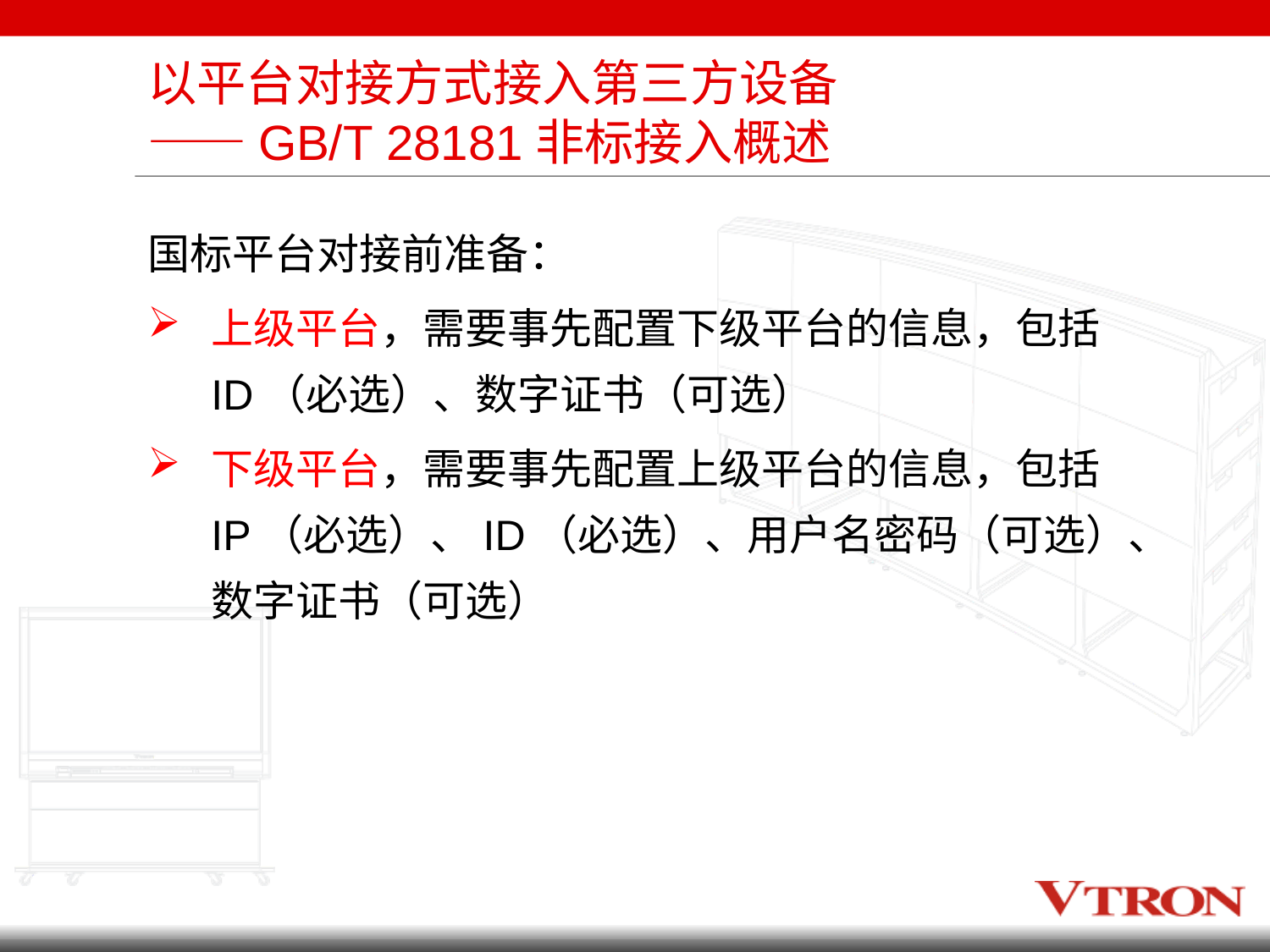

# 以平台对接方式接入第三方设备 ——GB/T 28181非标接入概述
国标平台对接前准备：
上级平台，需要事先配置下级平台的信息，包括ID（必选）、数字证书（可选）
下级平台，需要事先配置上级平台的信息，包括IP（必选）、ID（必选）、用户名密码（可选）、数字证书（可选）